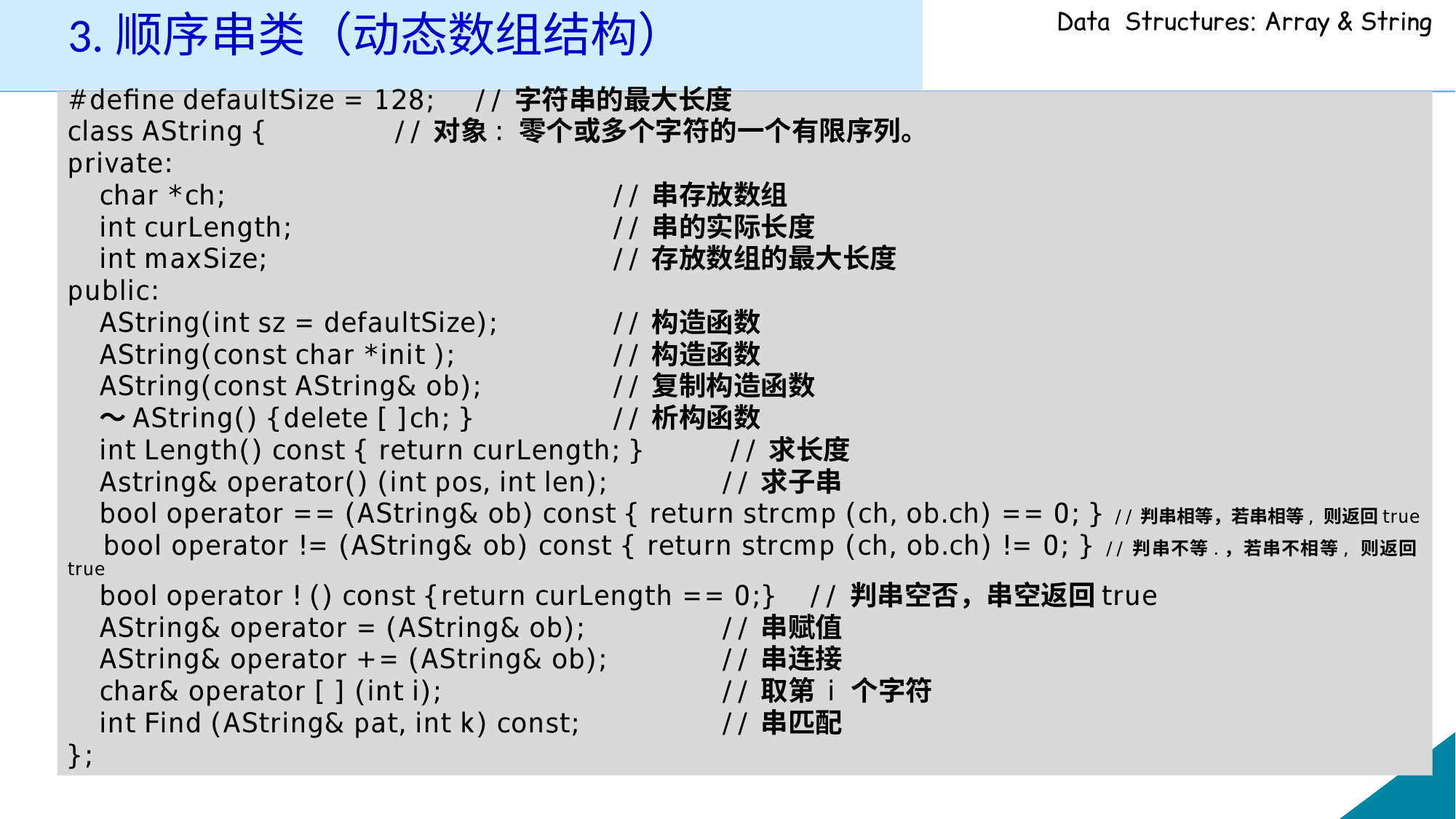

# 3.顺序串类（动态数组结构）
#define defaultSize = 128;     //字符串的最大长度
class AString {		//对象: 零个或多个字符的一个有限序列。
private:
    char *ch;			      	//串存放数组
    int curLength;		      	//串的实际长度
    int maxSize;		      		//存放数组的最大长度
public:
    AString(int sz = defaultSize);      	//构造函数
    AString(const char *init );          	//构造函数
    AString(const AString& ob);      	//复制构造函数
    ～AString() {delete [ ]ch; }	      	//析构函数
    int Length() const { return curLength; }	 //求长度
    Astring& operator() (int pos, int len);   	//求子串
    bool operator == (AString& ob) const { return strcmp (ch, ob.ch) == 0; } //判串相等，若串相等, 则返回true
    bool operator != (AString& ob) const { return strcmp (ch, ob.ch) != 0; } //判串不等.，若串不相等, 则返回true
    bool operator ! () const {return curLength == 0;}    //判串空否，串空返回true
    AString& operator = (AString& ob);      	//串赋值
    AString& operator += (AString& ob);		//串连接
    char& operator [ ] (int i);			//取第 i 个字符
    int Find (AString& pat, int k) const;     	//串匹配
};